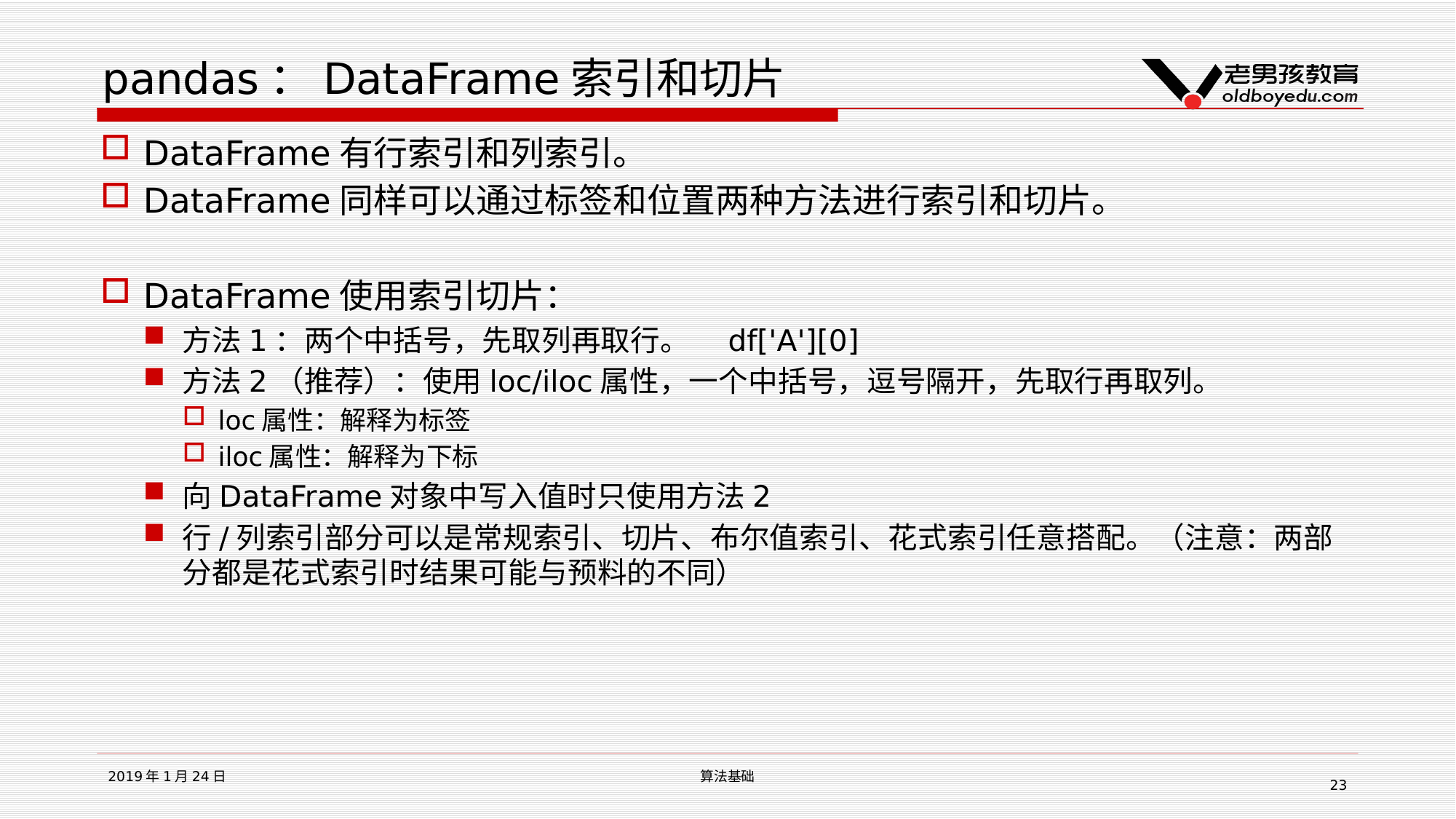

# pandas：DataFrame索引和切片
DataFrame有行索引和列索引。
DataFrame同样可以通过标签和位置两种方法进行索引和切片。

DataFrame使用索引切片：
方法1：两个中括号，先取列再取行。	df['A'][0]
方法2（推荐）：使用loc/iloc属性，一个中括号，逗号隔开，先取行再取列。
loc属性：解释为标签
iloc属性：解释为下标
向DataFrame对象中写入值时只使用方法2
行/列索引部分可以是常规索引、切片、布尔值索引、花式索引任意搭配。（注意：两部分都是花式索引时结果可能与预料的不同）

2019年1月24日
算法基础
23